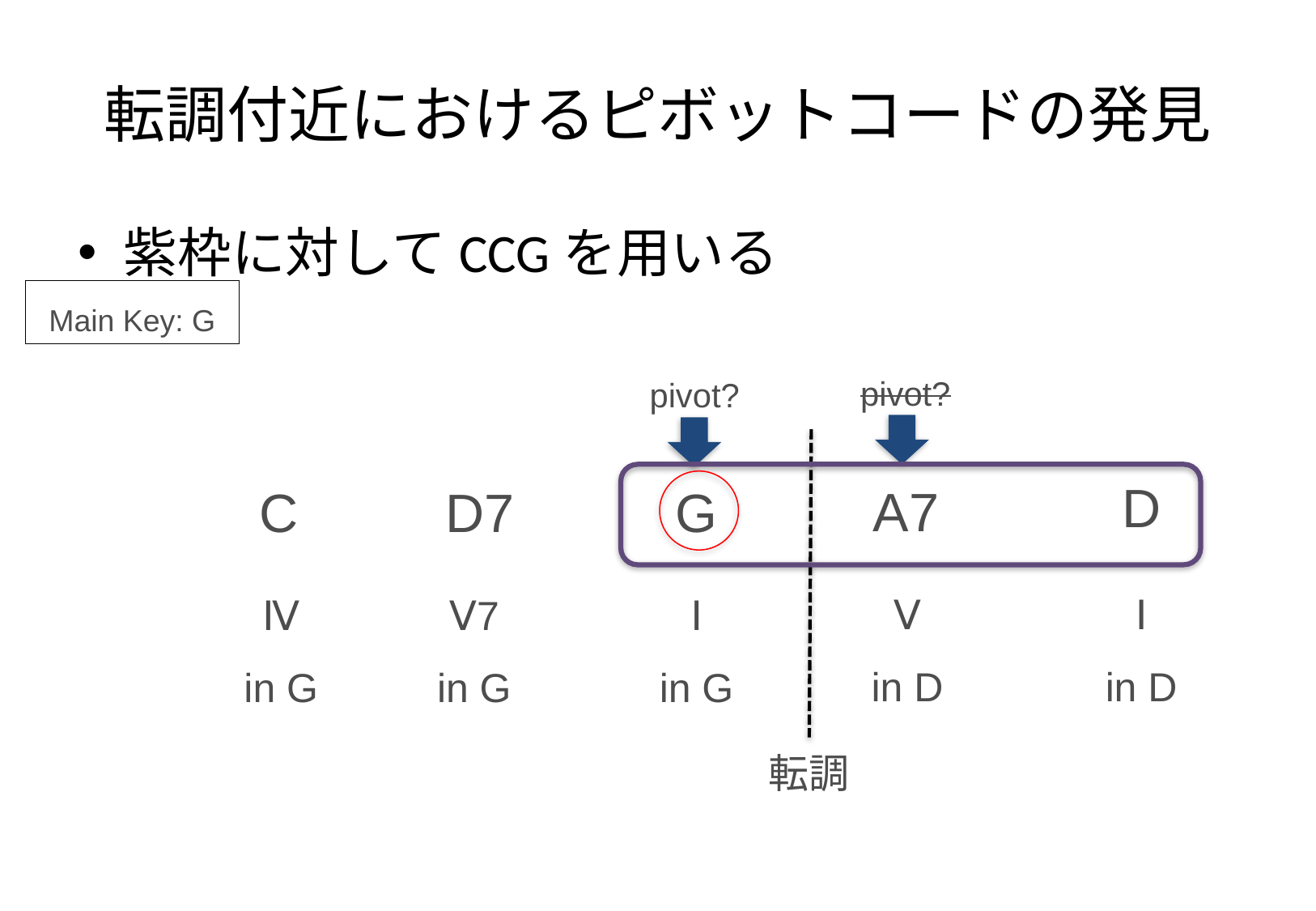

# 転調付近におけるピボットコードの発見
紫枠に対してCCGを用いる
Main Key: G
D
A7
C
D7
G

Ⅴ
in D
Ⅰ
in D
Ⅴ7
in G
Ⅳ
in G
Ⅰ
in G
転調
pivot?
pivot?